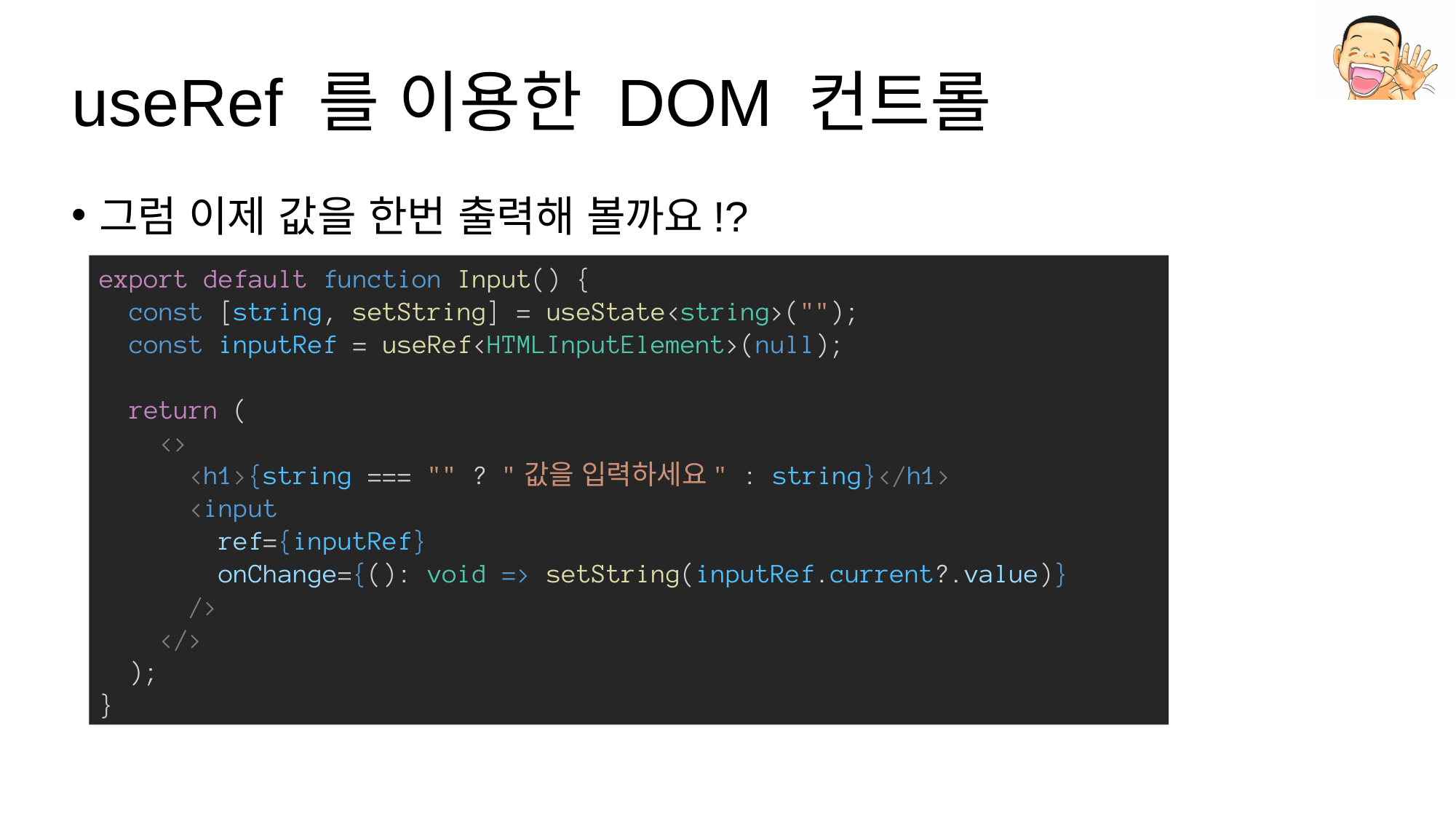

# useRef 를 이용한 DOM 컨트롤
그럼 이제 값을 한번 출력해 볼까요!?
export default function Input() {
  const [string, setString] = useState<string>("");
  const inputRef = useRef<HTMLInputElement>(null);
  return (
    <>
      <h1>{string === "" ? "값을 입력하세요" : string}</h1>
      <input
        ref={inputRef}
        onChange={(): void => setString(inputRef.current?.value)}
      />
    </>
  );
}